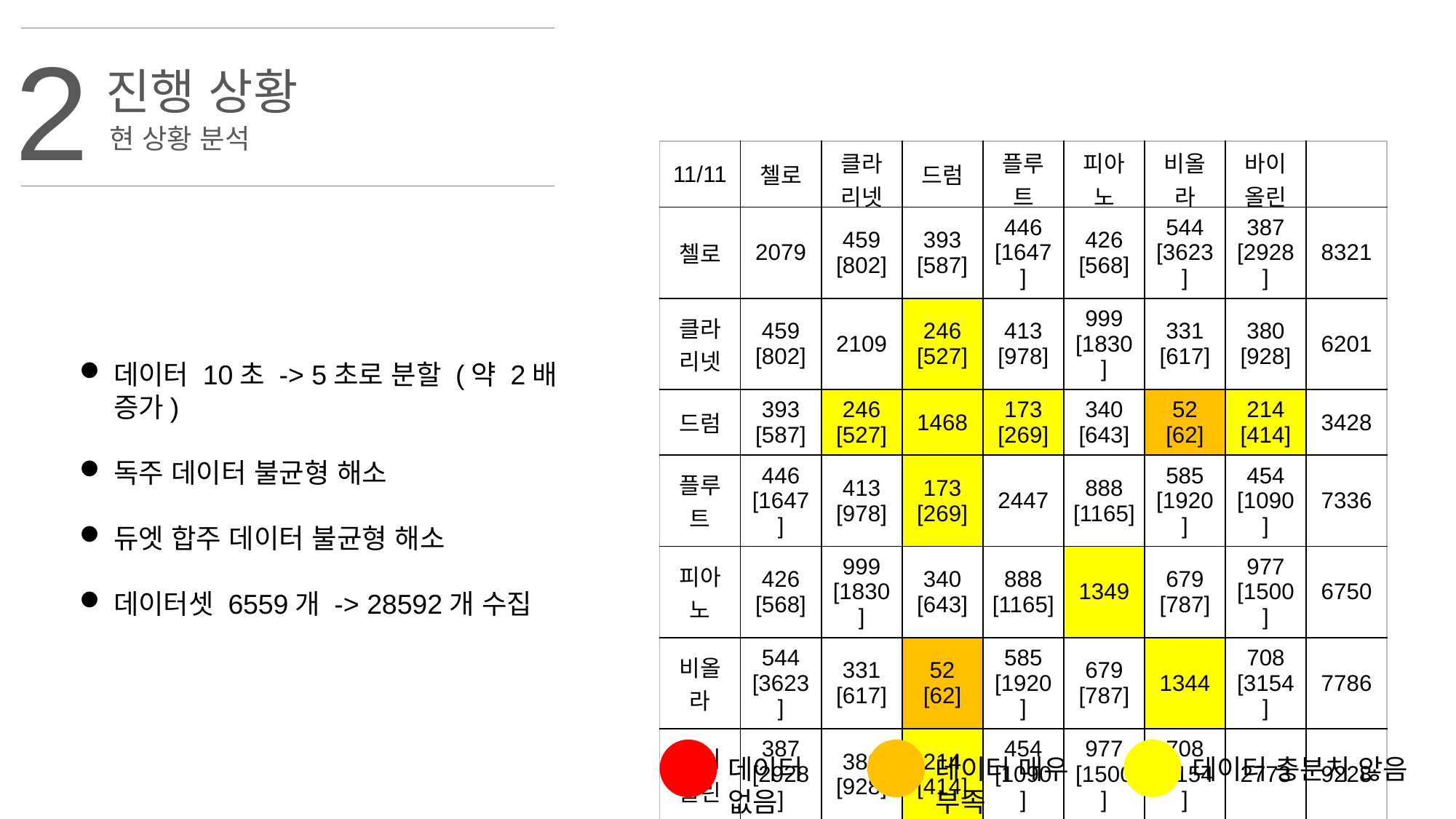

2
진행 상황
현 상황 분석
| 11/11 | 첼로 | 클라리넷 | 드럼 | 플루트 | 피아노 | 비올라 | 바이올린 |  |
| --- | --- | --- | --- | --- | --- | --- | --- | --- |
| 첼로 | 2079 | 459 [802] | 393 [587] | 446 [1647] | 426 [568] | 544 [3623] | 387 [2928] | 8321 |
| 클라리넷 | 459 [802] | 2109 | 246 [527] | 413 [978] | 999 [1830] | 331 [617] | 380 [928] | 6201 |
| 드럼 | 393 [587] | 246 [527] | 1468 | 173 [269] | 340 [643] | 52 [62] | 214 [414] | 3428 |
| 플루트 | 446 [1647] | 413 [978] | 173 [269] | 2447 | 888 [1165] | 585 [1920] | 454 [1090] | 7336 |
| 피아노 | 426 [568] | 999 [1830] | 340 [643] | 888 [1165] | 1349 | 679 [787] | 977 [1500] | 6750 |
| 비올라 | 544 [3623] | 331 [617] | 52 [62] | 585 [1920] | 679 [787] | 1344 | 708 [3154] | 7786 |
| 바이올린 | 387 [2928] | 380 [928] | 214 [414] | 454 [1090] | 977 [1500] | 708 [3154] | 2773 | 9228 |
|  | 8321 | 6201 | 3428 | 7336 | 6750 | 7786 | 9228 |  |
데이터 10초 -> 5초로 분할 (약 2배 증가)

독주 데이터 불균형 해소

듀엣 합주 데이터 불균형 해소

데이터셋 6559개 -> 28592개 수집

데이터 없음
데이터 매우 부족
데이터 충분치 않음